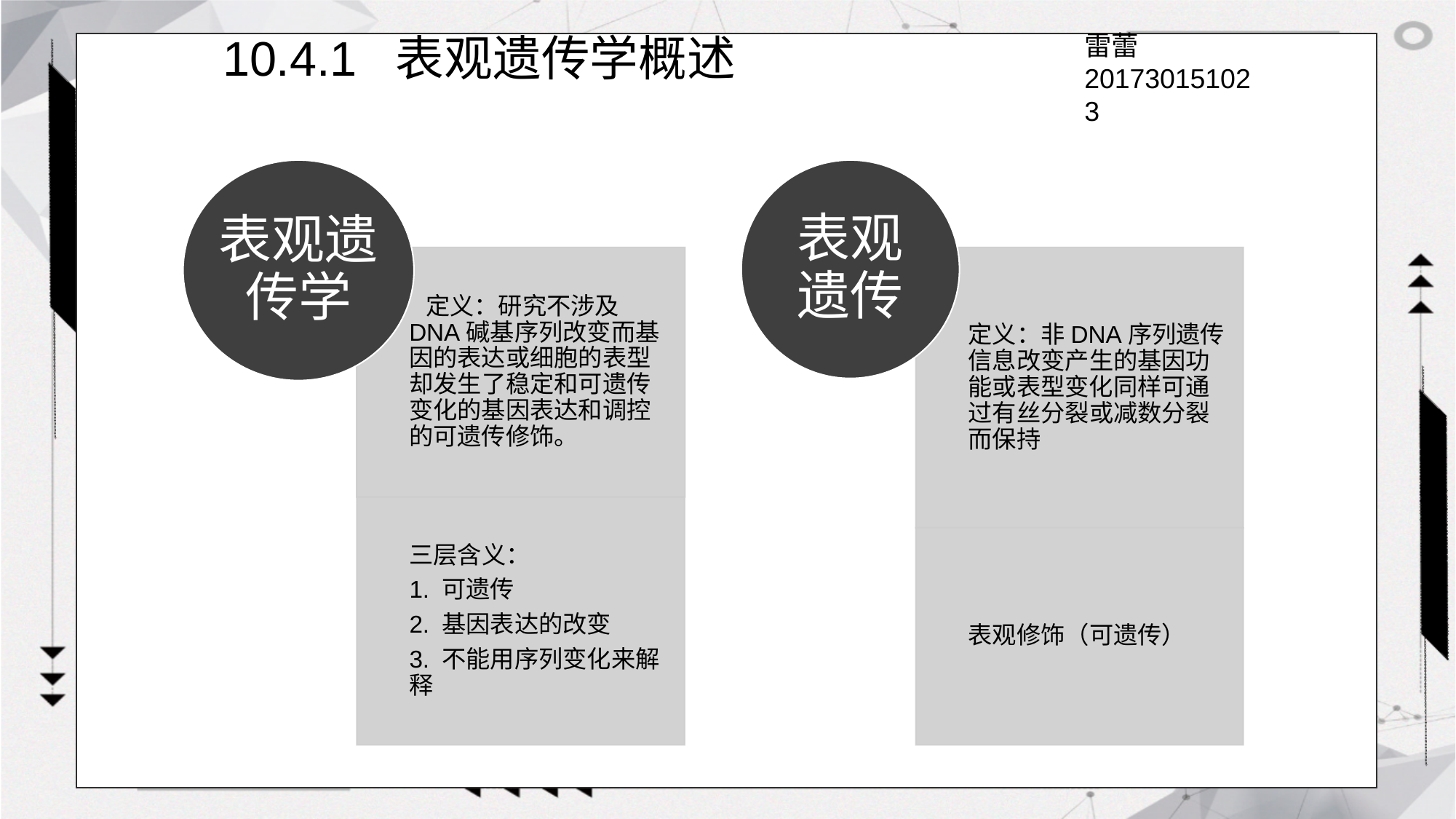

10.4.1  表观遗传学概述
雷蕾 201730151023
  定义：研究不涉及DNA碱基序列改变而基因的表达或细胞的表型却发生了稳定和可遗传变化的基因表达和调控的可遗传修饰。
三层含义：
1. 可遗传
2. 基因表达的改变
3. 不能用序列变化来解释
表观遗传学
定义：非DNA序列遗传信息改变产生的基因功能或表型变化同样可通过有丝分裂或减数分裂而保持
表观修饰（可遗传）
表观遗传